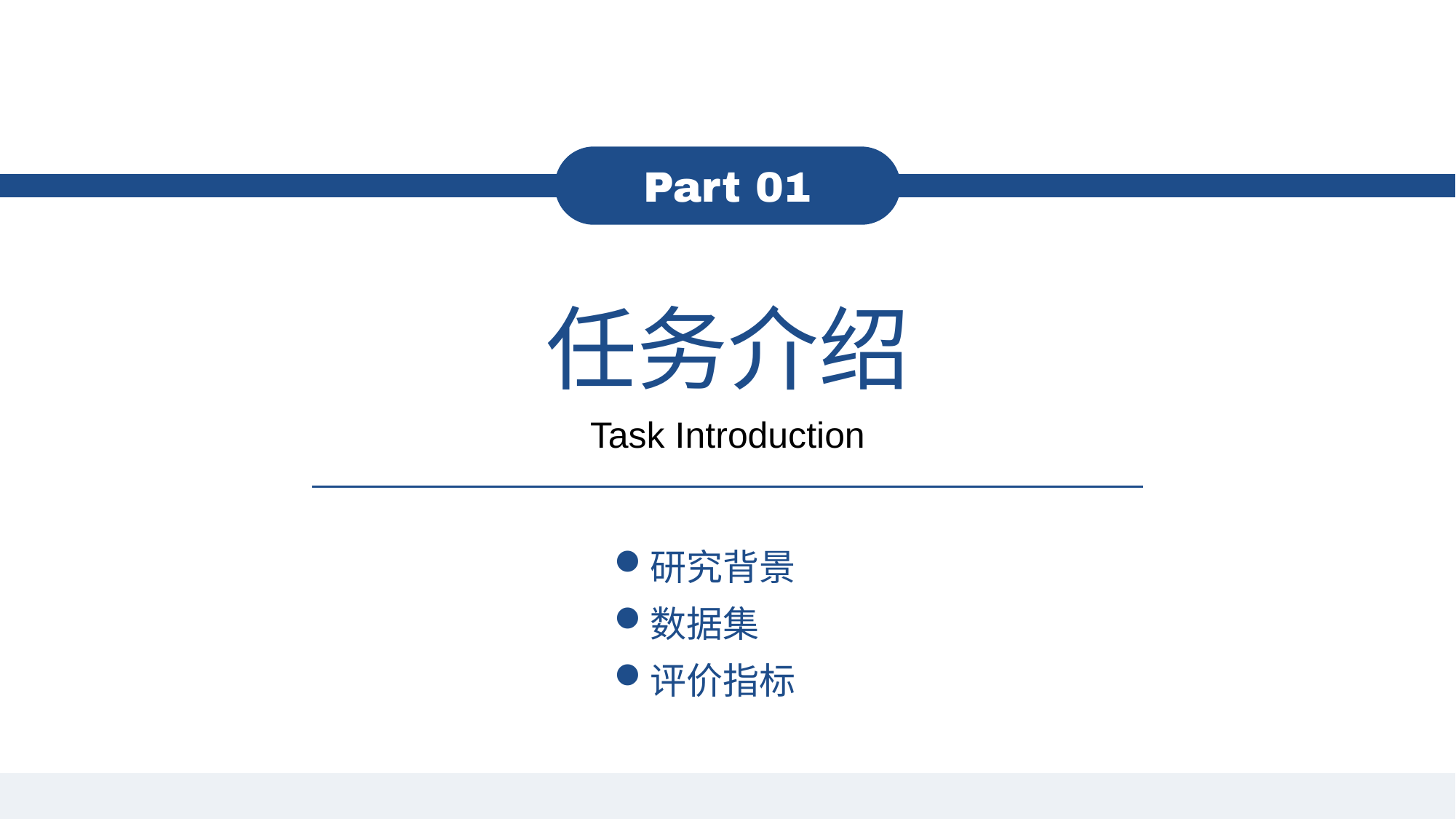

Part 01

任务介绍
Task Introduction
研究背景
数据集
评价指标